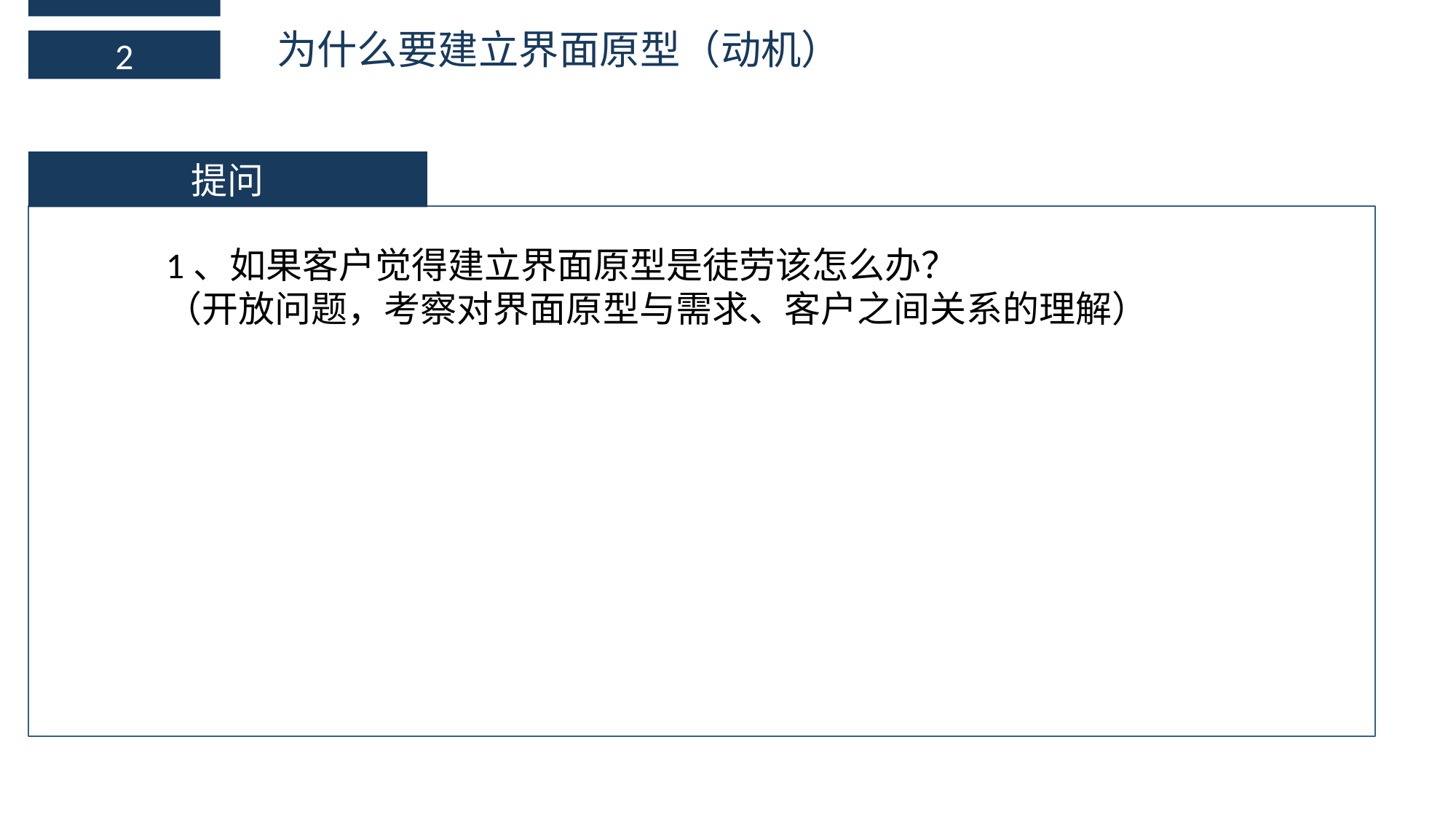

为什么要建立界面原型（动机）

2
提问

	1、如果客户觉得建立界面原型是徒劳该怎么办？
	（开放问题，考察对界面原型与需求、客户之间关系的理解）